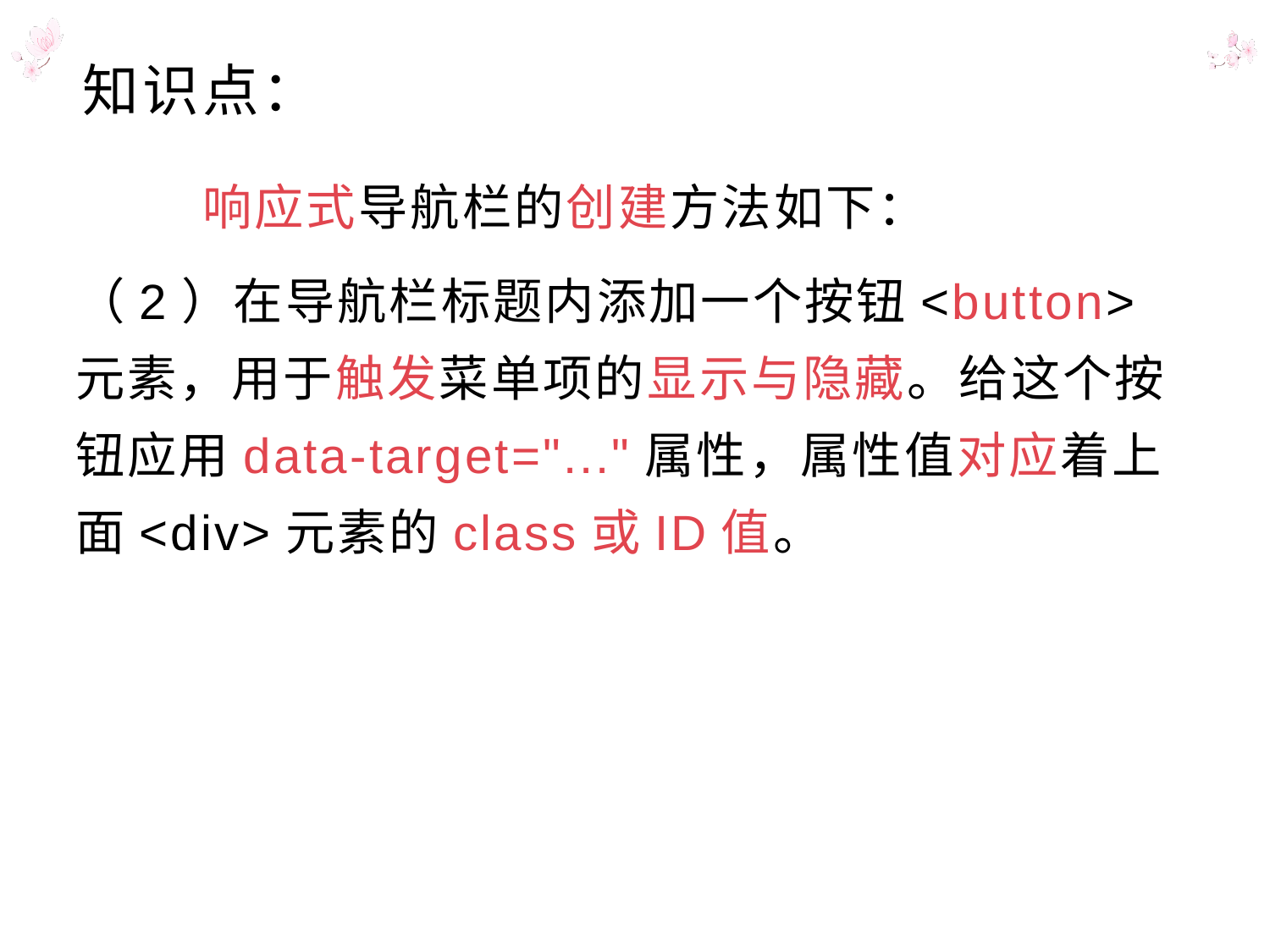

# 知识点：
	响应式导航栏的创建方法如下：
（2）在导航栏标题内添加一个按钮<button>元素，用于触发菜单项的显示与隐藏。给这个按钮应用data-target="..."属性，属性值对应着上面<div>元素的class或ID值。